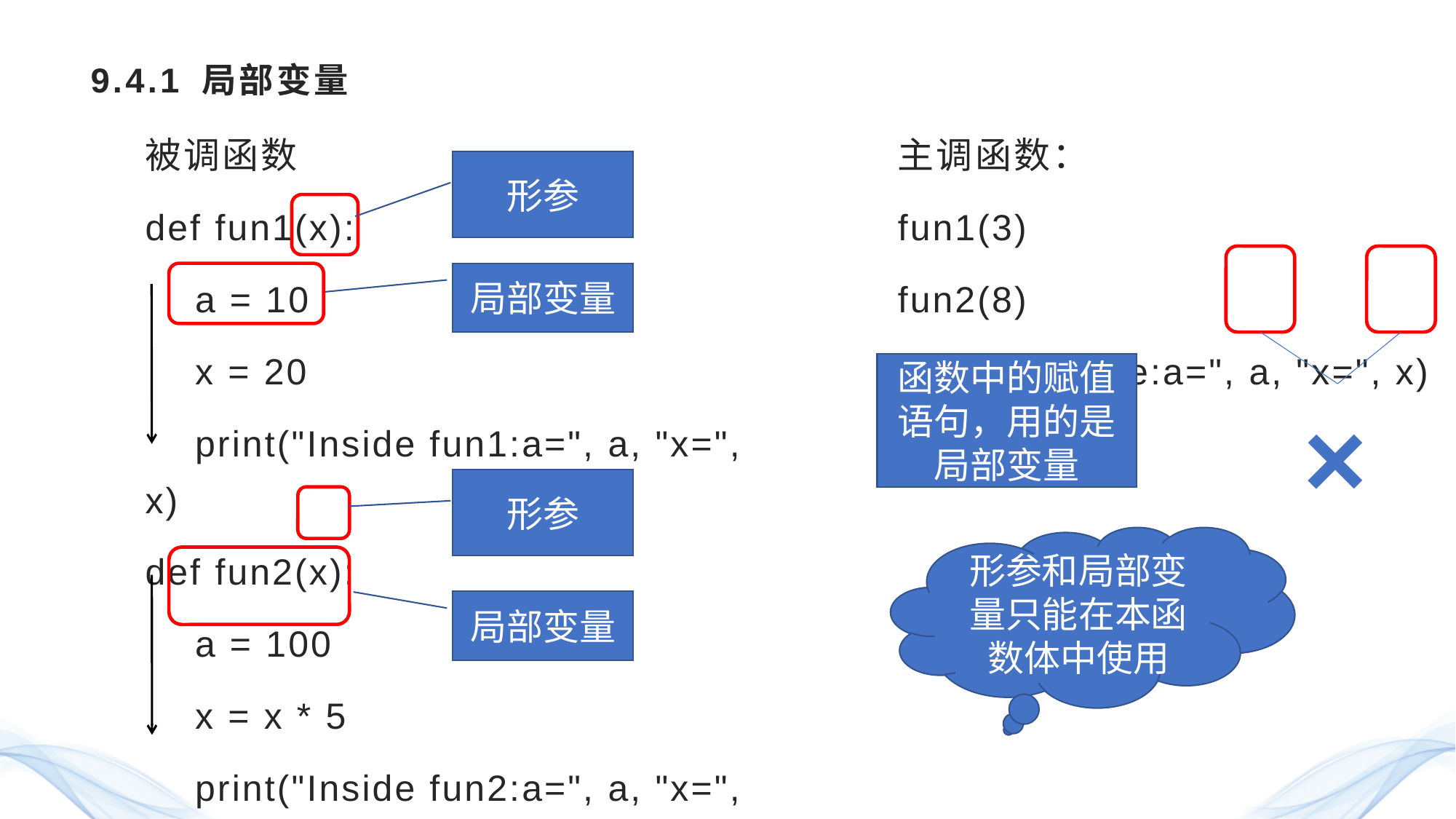

# 9.4.1 局部变量
被调函数
def fun1(x):
    a = 10
    x = 20
    print("Inside fun1:a=", a, "x=", x)
def fun2(x):
    a = 100
    x = x * 5
    print("Inside fun2:a=", a, "x=", x)

主调函数：
fun1(3)
fun2(8)
print("Outside:a=", a, "x=", x)

形参

形参

×

局部变量

局部变量
函数中的赋值语句，用的是局部变量
形参和局部变量只能在本函数体中使用